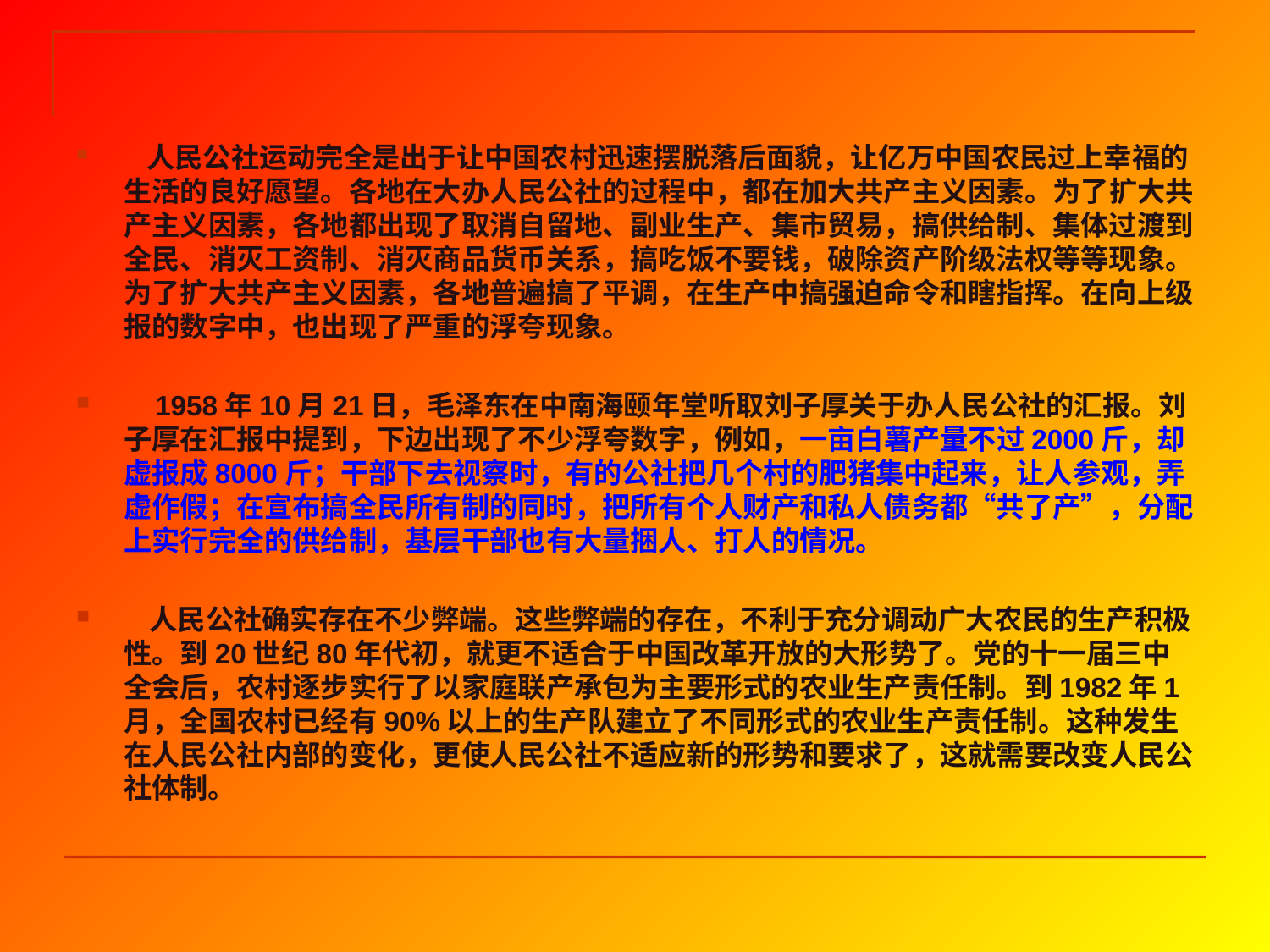

人民公社运动完全是出于让中国农村迅速摆脱落后面貌，让亿万中国农民过上幸福的生活的良好愿望。各地在大办人民公社的过程中，都在加大共产主义因素。为了扩大共产主义因素，各地都出现了取消自留地、副业生产、集市贸易，搞供给制、集体过渡到全民、消灭工资制、消灭商品货币关系，搞吃饭不要钱，破除资产阶级法权等等现象。为了扩大共产主义因素，各地普遍搞了平调，在生产中搞强迫命令和瞎指挥。在向上级报的数字中，也出现了严重的浮夸现象。

    1958年10月21日，毛泽东在中南海颐年堂听取刘子厚关于办人民公社的汇报。刘子厚在汇报中提到，下边出现了不少浮夸数字，例如，一亩白薯产量不过2000斤，却虚报成8000斤；干部下去视察时，有的公社把几个村的肥猪集中起来，让人参观，弄虚作假；在宣布搞全民所有制的同时，把所有个人财产和私人债务都“共了产”，分配上实行完全的供给制，基层干部也有大量捆人、打人的情况。

   人民公社确实存在不少弊端。这些弊端的存在，不利于充分调动广大农民的生产积极性。到20世纪80年代初，就更不适合于中国改革开放的大形势了。党的十一届三中全会后，农村逐步实行了以家庭联产承包为主要形式的农业生产责任制。到1982年1月，全国农村已经有90%以上的生产队建立了不同形式的农业生产责任制。这种发生在人民公社内部的变化，更使人民公社不适应新的形势和要求了，这就需要改变人民公社体制。